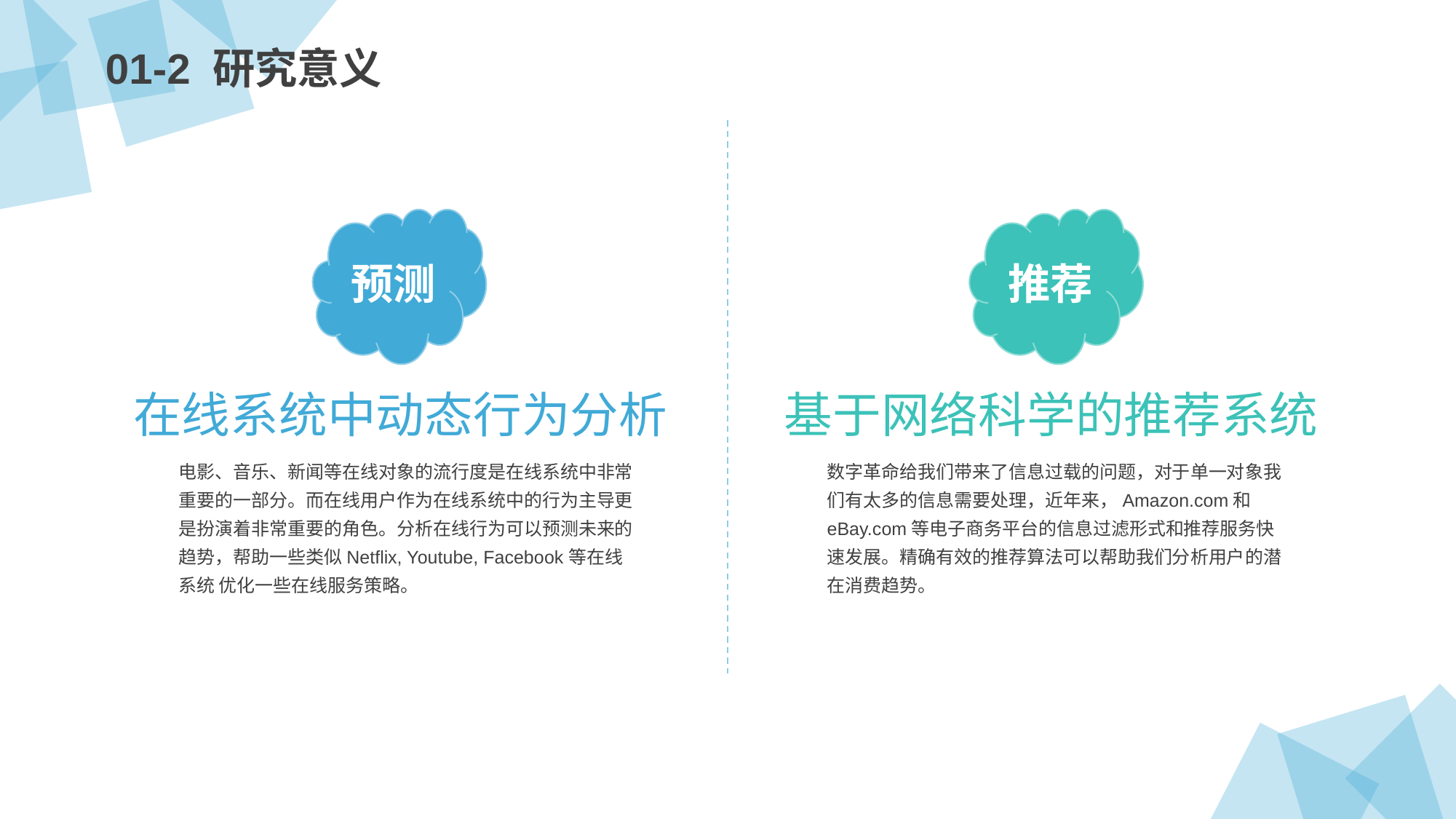

01-2 研究意义
预测
推荐
在线系统中动态行为分析
基于网络科学的推荐系统
电影、音乐、新闻等在线对象的流行度是在线系统中非常重要的一部分。而在线用户作为在线系统中的行为主导更是扮演着非常重要的角色。分析在线行为可以预测未来的趋势，帮助一些类似Netflix, Youtube, Facebook等在线系统 优化一些在线服务策略。
数字革命给我们带来了信息过载的问题，对于单一对象我们有太多的信息需要处理，近年来，Amazon.com和eBay.com等电子商务平台的信息过滤形式和推荐服务快速发展。精确有效的推荐算法可以帮助我们分析用户的潜在消费趋势。